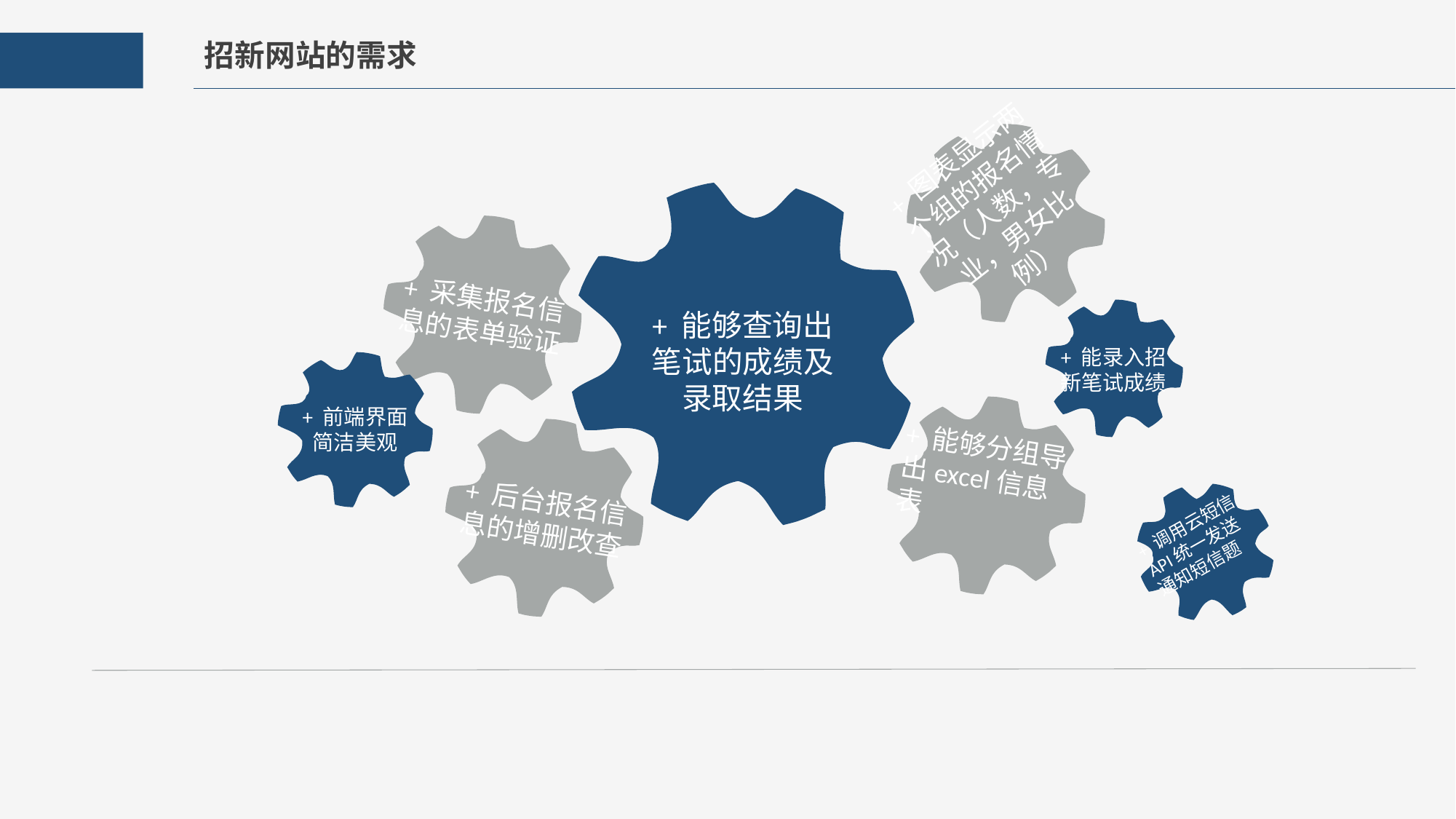

招新网站的需求

+ 图表显示两个组的报名情况（人数，专业，男女比例）

+ 采集报名信息的表单验证

+ 能够查询出笔试的成绩及录取结果
+ 能录入招新笔试成绩

+ 能够分组导出excel信息表

+ 前端界面简洁美观
+ 后台报名信息的增删改查
+ 调用云短信API统一发送通知短信题